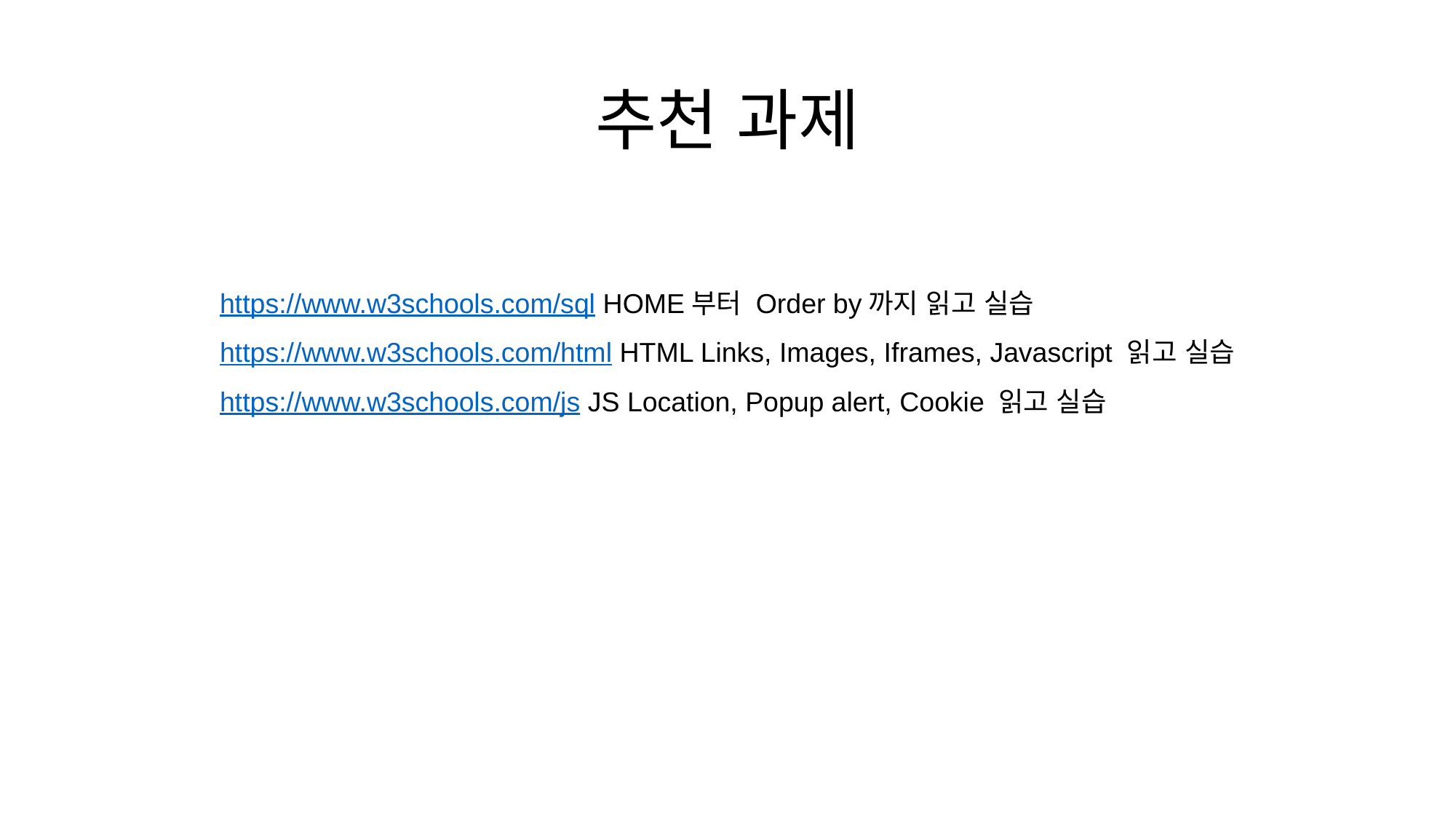

# 추천 과제
https://www.w3schools.com/sql HOME부터 Order by까지 읽고 실습
https://www.w3schools.com/html HTML Links, Images, Iframes, Javascript 읽고 실습
https://www.w3schools.com/js JS Location, Popup alert, Cookie 읽고 실습